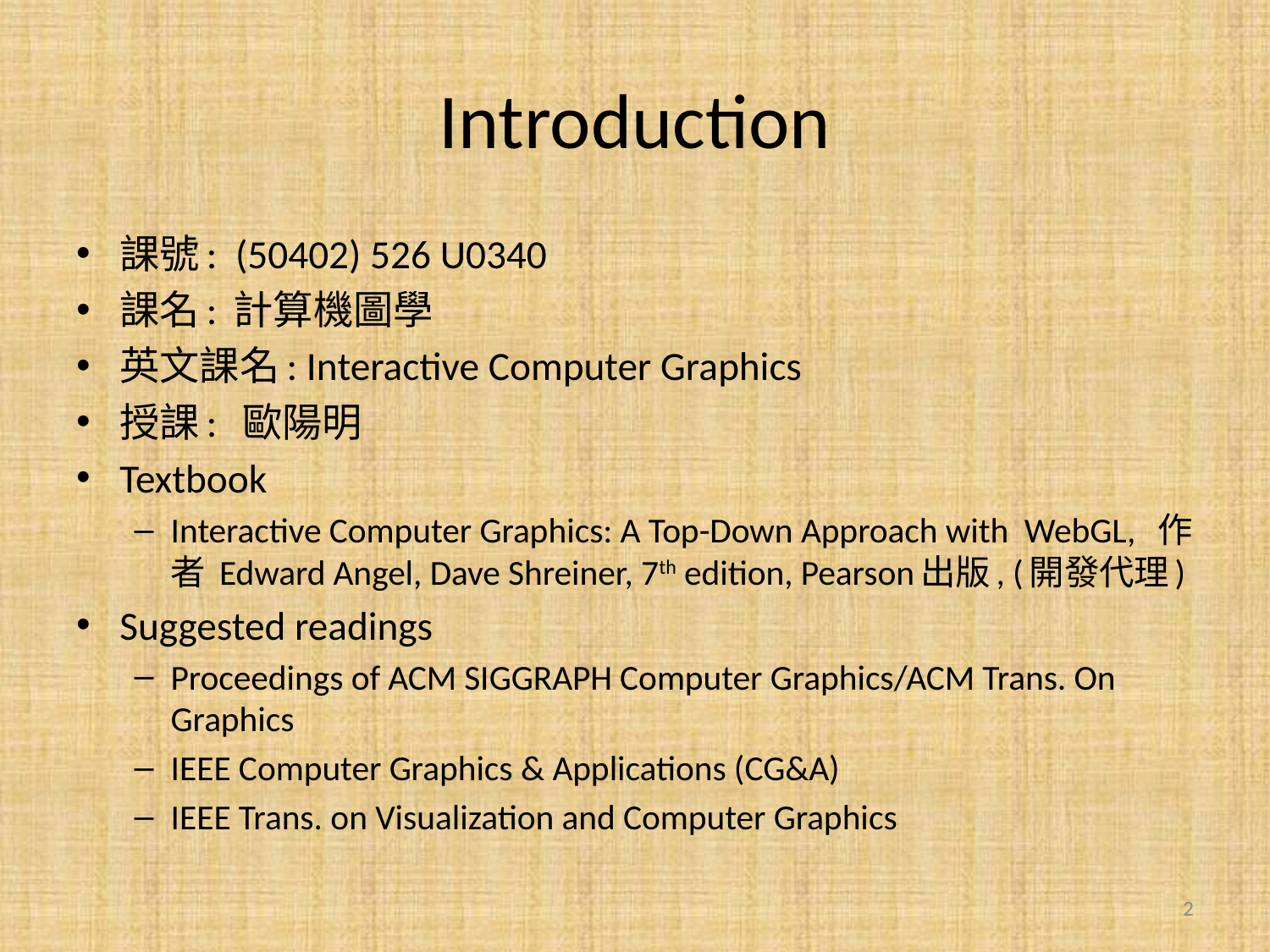

# Introduction
課號:  (50402) 526 U0340
課名: 計算機圖學
英文課名: Interactive Computer Graphics
授課:  歐陽明
Textbook
Interactive Computer Graphics: A Top-Down Approach with  WebGL,  作者 Edward Angel, Dave Shreiner, 7th edition, Pearson出版, (開發代理)
Suggested readings
Proceedings of ACM SIGGRAPH Computer Graphics/ACM Trans. On Graphics
IEEE Computer Graphics & Applications (CG&A)
IEEE Trans. on Visualization and Computer Graphics

2